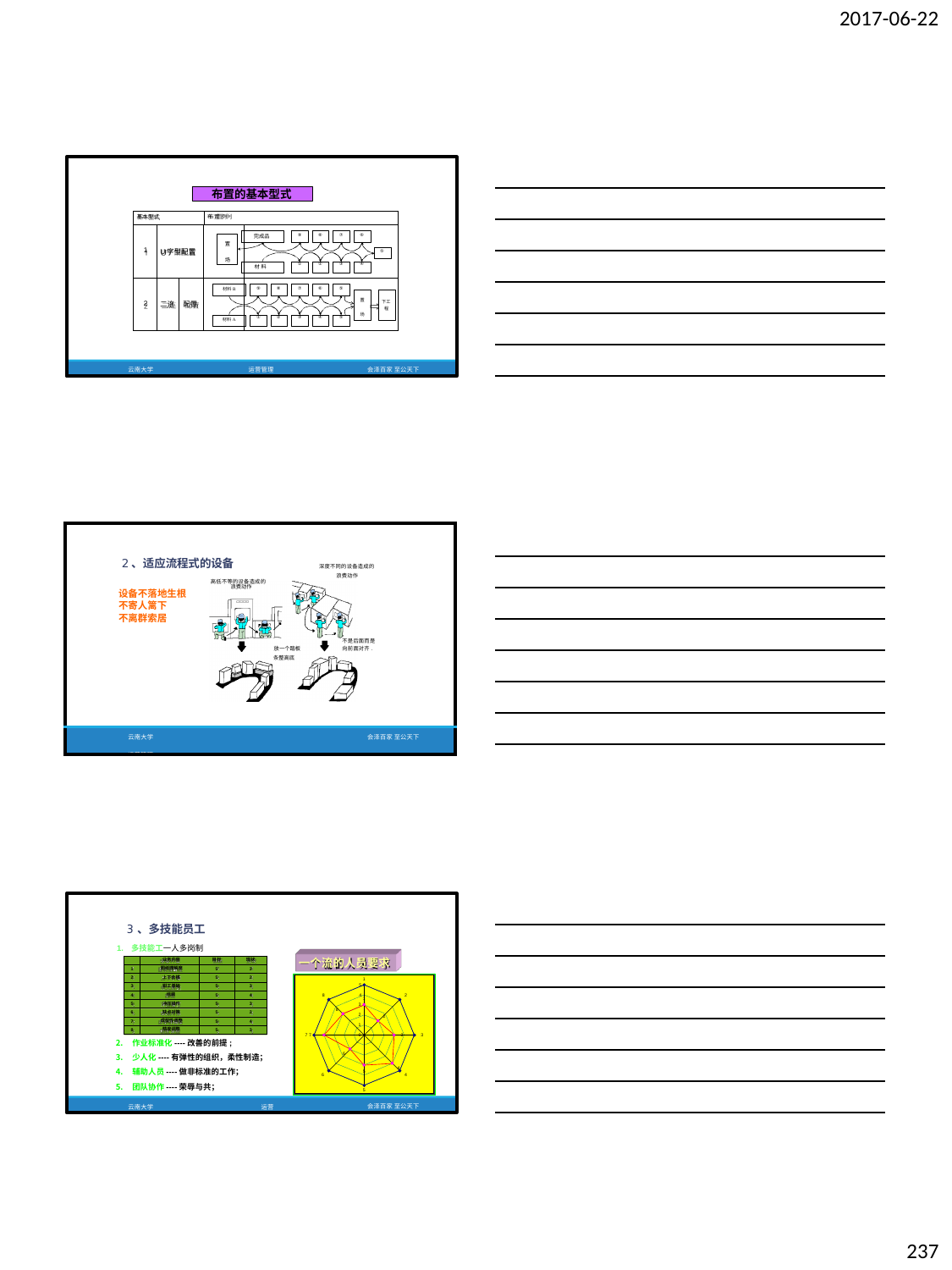

2017-06-22

布置的基本型式

| 基本型式 |  |  | 布 置 例 |  |  |  |  |  |  |  |
| --- | --- | --- | --- | --- | --- | --- | --- | --- | --- | --- |
| 1 | U字型配置 |  | 置 场 | 完成品 材 料 |  | ⑨ ① | ⑧ ② | ⑦ ③ | ⑥ ④ | ⑤ |
| 2 | 二连 | 配置 | 材料B 材料A | ⑨ ① | ⑧ ② | ⑦ ③ | ⑥ ④ | ⑤ ⑤ | 置 场 | 下工 程 |

云南大学
运营管理
会泽百家 至公天下

| 2、适应流程式的设备 | 深度不同的设备造成的 |
| --- | --- |
|  | 浪费动作 |
| 高低不等的设备造成的 |  |
| 浪费动作 |  |
| 设备不落地生根 |  |
| 不寄人篱下 |  |
| 不离群索居 |  |
|  | 不是后面而是 |
| 放一个踏板 | 向前面对齐. |
| 条整高底 |  |
| 云南大学 运营管理 | 会泽百家 至公天下 |

3、多技能员工
1. 多技能工一人多岗制

一个流的人员要求

|  | 业务内容 | 目标 | 现状 |
| --- | --- | --- | --- |
| 1 | 图纸理解度 | 5 | 3 |
| 2 | 上下合模 | 5 | 2 |
| 3 | 钳工基础 | 5 | 3 |
| 4 | 组装 | 5 | 4 |
| 5 | 冲压操作 | 5 | 3 |
| 6 | 缺点对策 | 5 | 2 |
| 7 | 成型性调整 | 5 | 4 |
| 8 | 精度调整 | 5 | 3 |

1

5

8	4

2

1
3

8

2
2

1

7 7
0
3	3

作业标准化----改善的前提;
少人化----有弹性的组织，柔性制造；
辅助人员----做非标准的工作；
团队协作----荣辱与共；

云南大学	运营管理

6

4

5

6
4

5

会泽百家 至公天下

237